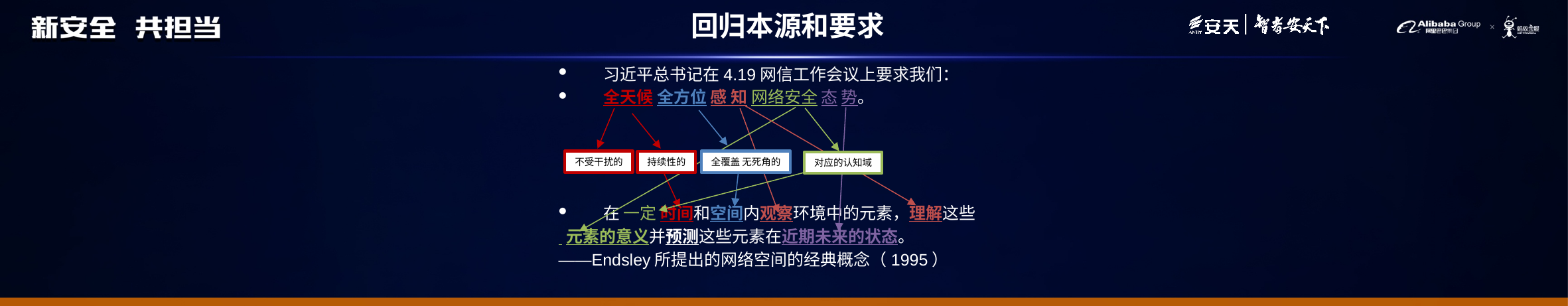

# 回归本源和要求
习近平总书记在4.19网信工作会议上要求我们：
全天候 全方位 感 知 网络安全 态 势。

在 一定 时间和空间内观察环境中的元素，理解这些
 元素的意义并预测这些元素在近期未来的状态。
——Endsley所提出的网络空间的经典概念（1995）
不受干扰的
全覆盖 无死角的
持续性的
对应的认知域